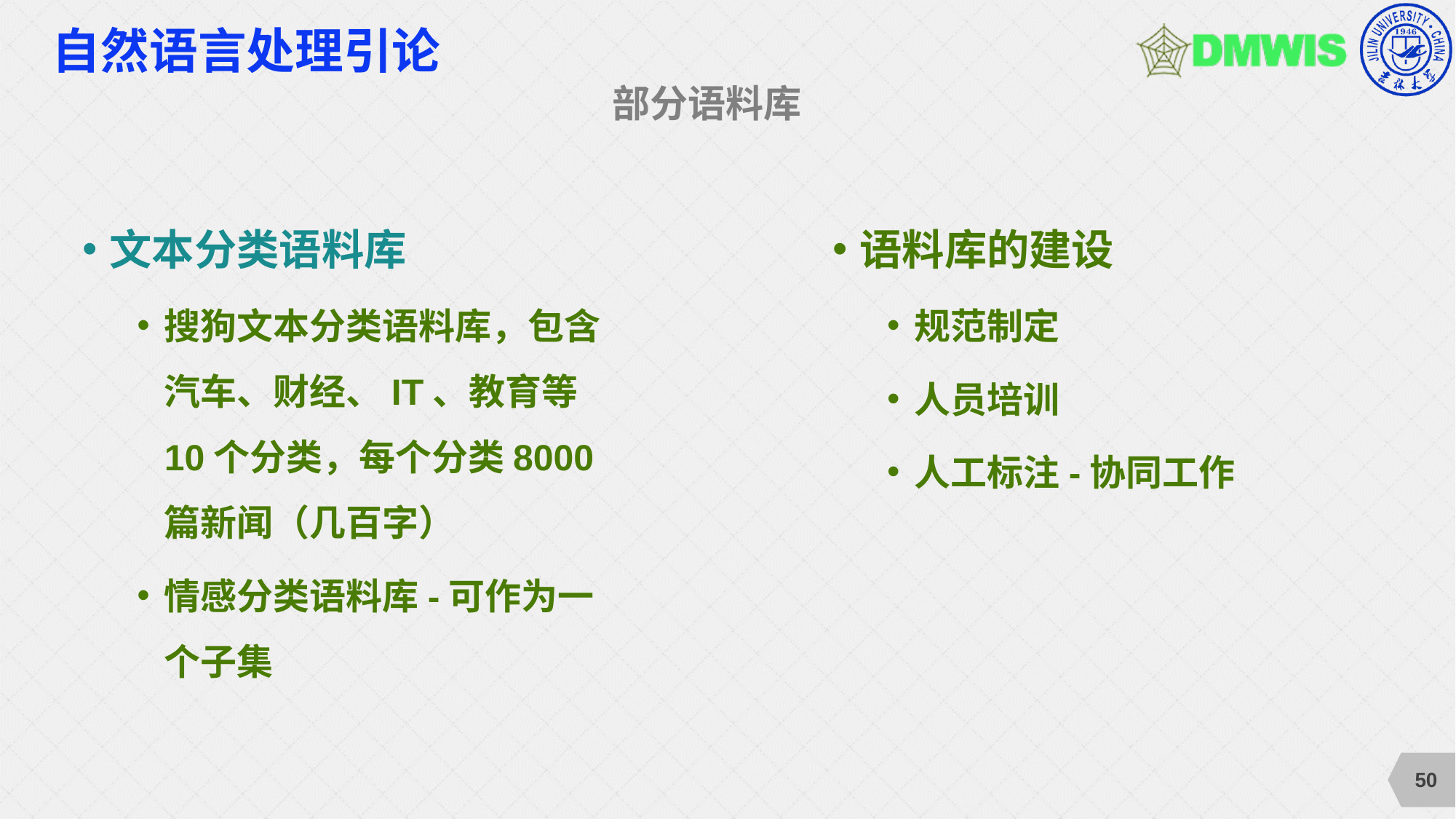

# 自然语言处理引论
部分语料库
文本分类语料库
搜狗文本分类语料库，包含汽车、财经、IT、教育等10个分类，每个分类8000篇新闻（几百字）
情感分类语料库-可作为一个子集
语料库的建设
规范制定
人员培训
人工标注-协同工作
50